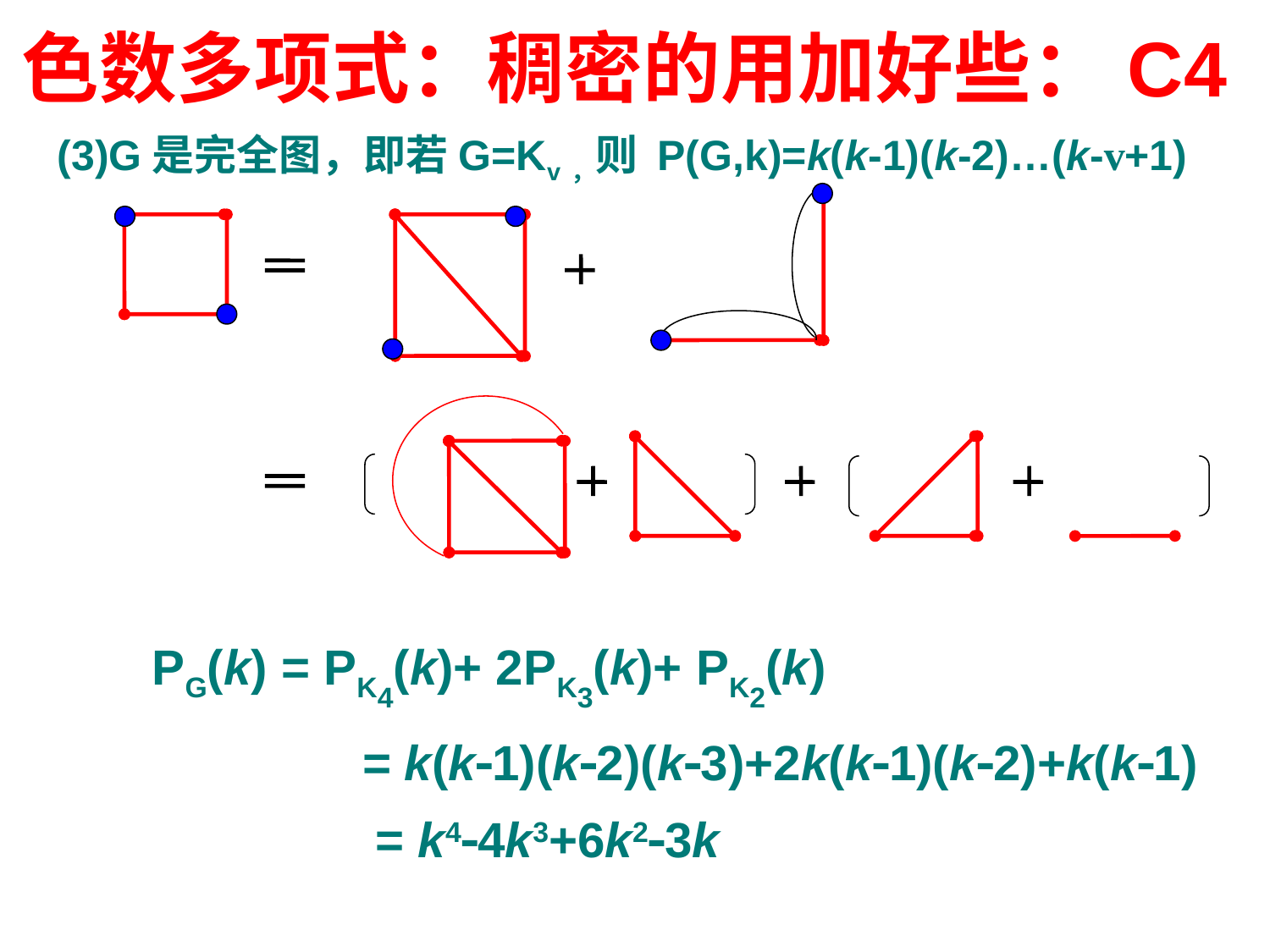

# 色数多项式：稠密的用加好些：C4
(3)G是完全图，即若G=Kv，则 P(G,k)=k(k-1)(k-2)…(k-v+1)

	PG(k) = PK4(k)+ 2PK3(k)+ PK2(k)
		      = k(k−1)(k−2)(k−3)+2k(k−1)(k−2)+k(k−1)
		       = k4−4k3+6k2−3k